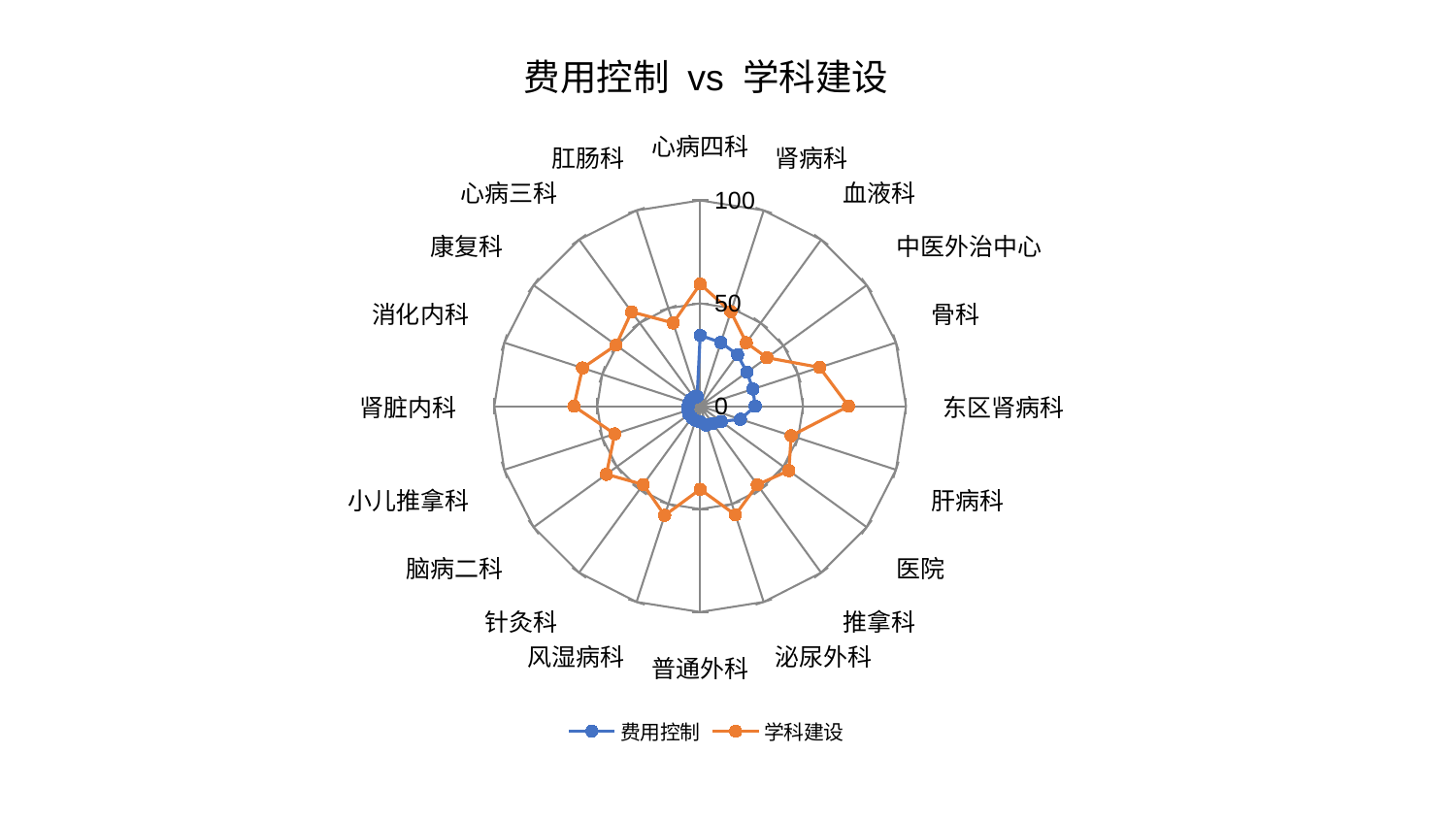

### Chart: 费用控制 vs 学科建设

| Category | 费用控制 | 学科建设 |
|---|---|---|
| 心病四科 | 34.427144403428244 | 59.33274397985492 |
| 肾病科 | 32.56311745736739 | 48.31720135113806 |
| 血液科 | 30.899519948864118 | 38.149978036796966 |
| 中医外治中心 | 28.09004056720858 | 40.105900218555625 |
| 骨科 | 26.937308588173707 | 61.022710493016895 |
| 东区肾病科 | 26.764172832510837 | 72.08419753078095 |
| 肝病科 | 20.586247680956387 | 46.52164802763954 |
| 医院 | 12.653596765535733 | 53.240771057806725 |
| 推拿科 | 10.42193181587477 | 47.23320157829313 |
| 泌尿外科 | 9.643602247169522 | 55.549706773927625 |
| 普通外科 | 7.6421553681069865 | 40.39240515750617 |
| 风湿病科 | 7.262723113139858 | 55.81133038824216 |
| 针灸科 | 6.902819551846507 | 47.04131439817536 |
| 脑病二科 | 6.748649961015865 | 56.31280580718316 |
| 小儿推拿科 | 6.310366706390556 | 43.62623646019417 |
| 肾脏内科 | 5.853914191194315 | 61.33360476703527 |
| 消化内科 | 5.671248000691931 | 60.08914713191573 |
| 康复科 | 5.4745904083545005 | 50.49405812824339 |
| 心病三科 | 5.43778037573704 | 56.651853583063605 |
| 肛肠科 | 4.750288307216526 | 42.520353106227155 |
41